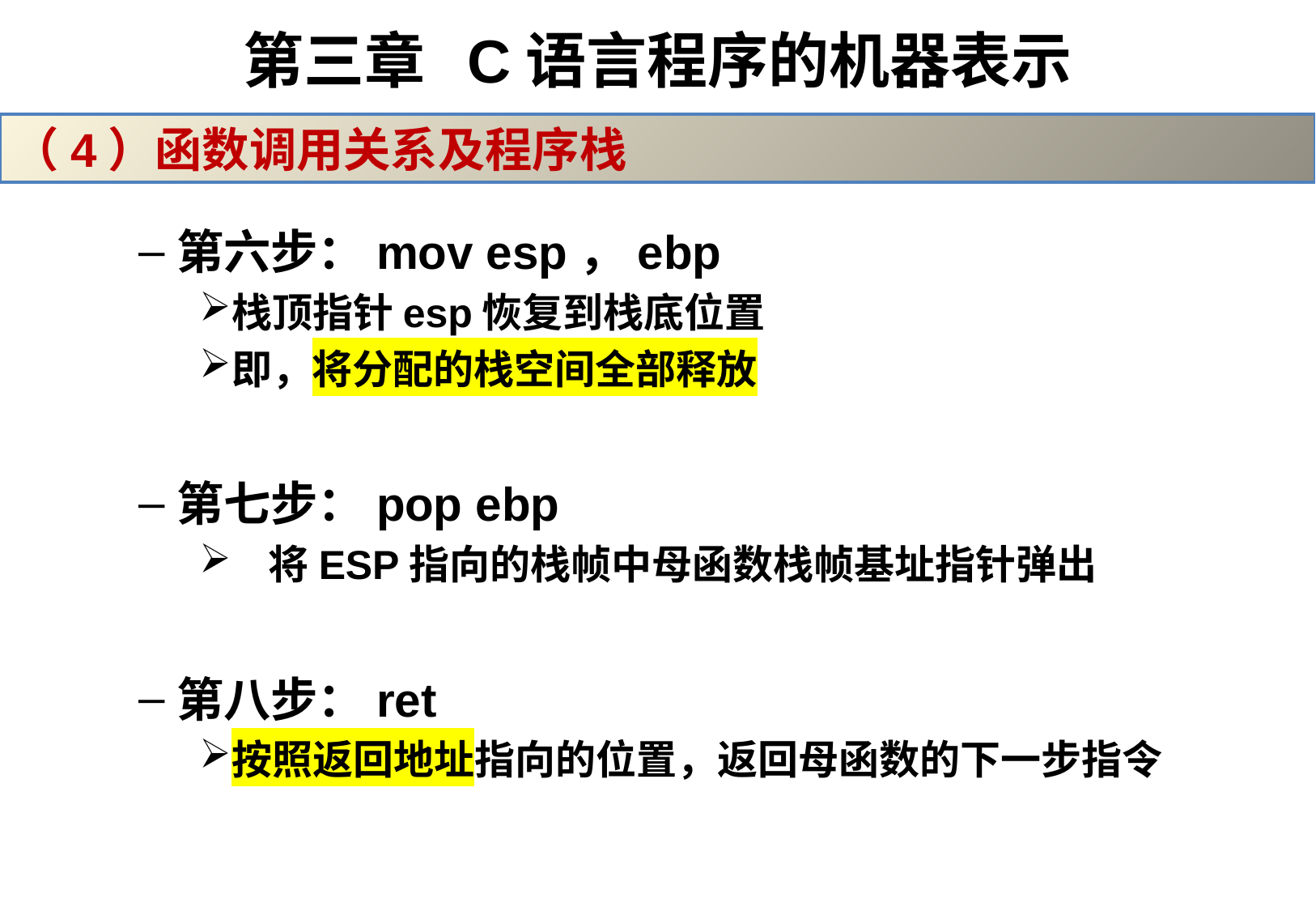

# 第三章  C语言程序的机器表示
（4）函数调用关系及程序栈
第六步：mov esp，ebp
栈顶指针esp恢复到栈底位置
即，将分配的栈空间全部释放

第七步：pop ebp
   将ESP指向的栈帧中母函数栈帧基址指针弹出

第八步：ret
按照返回地址指向的位置，返回母函数的下一步指令